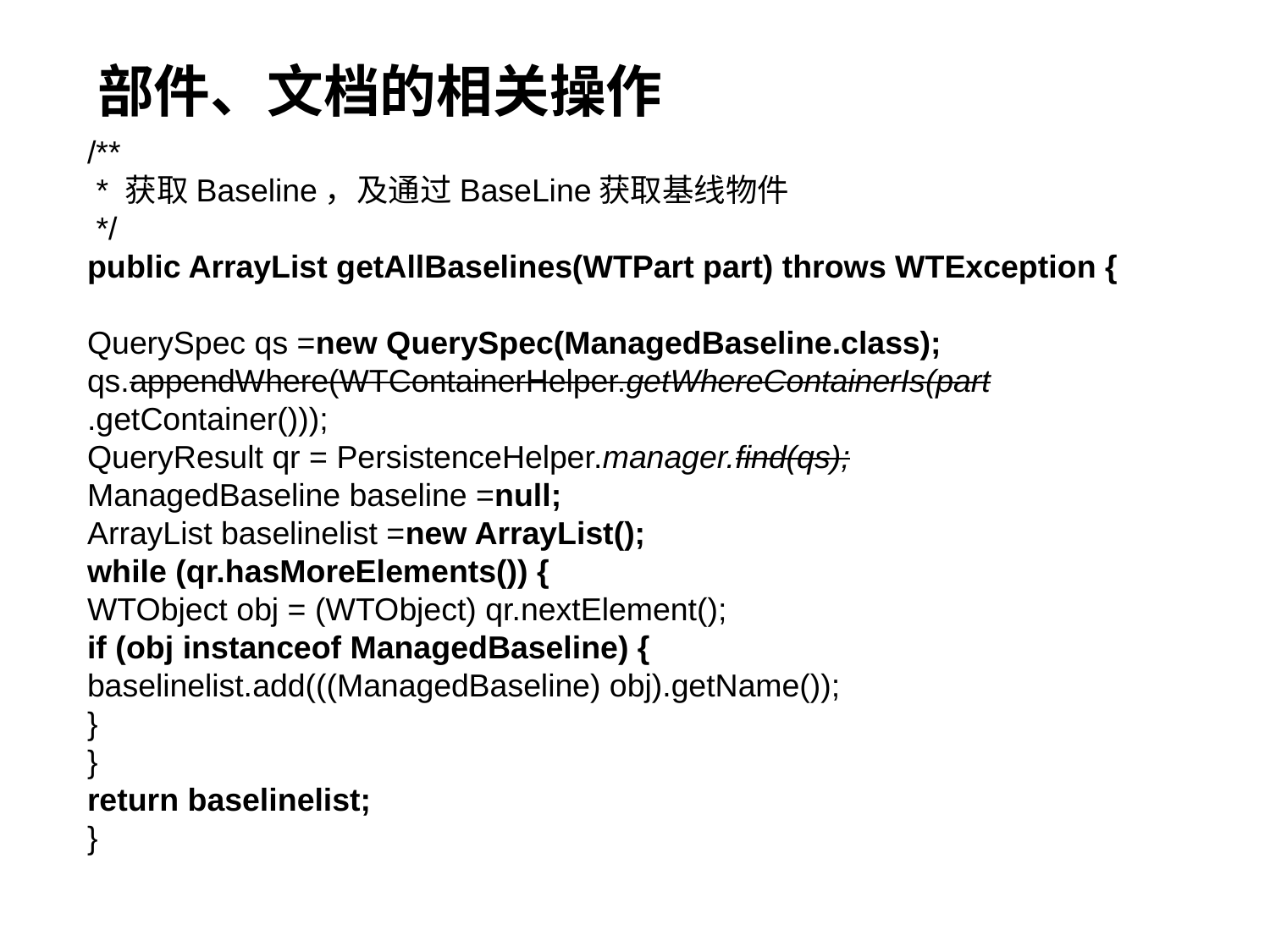

# 部件、文档的相关操作
/**
 * 获取Baseline，及通过BaseLine获取基线物件
 */
public ArrayList getAllBaselines(WTPart part) throws WTException {

QuerySpec qs =new QuerySpec(ManagedBaseline.class);
qs.appendWhere(WTContainerHelper.getWhereContainerIs(part
.getContainer()));
QueryResult qr = PersistenceHelper.manager.find(qs);
ManagedBaseline baseline =null;
ArrayList baselinelist =new ArrayList();
while (qr.hasMoreElements()) {
WTObject obj = (WTObject) qr.nextElement();
if (obj instanceof ManagedBaseline) {
baselinelist.add(((ManagedBaseline) obj).getName());
}
}
return baselinelist;
}